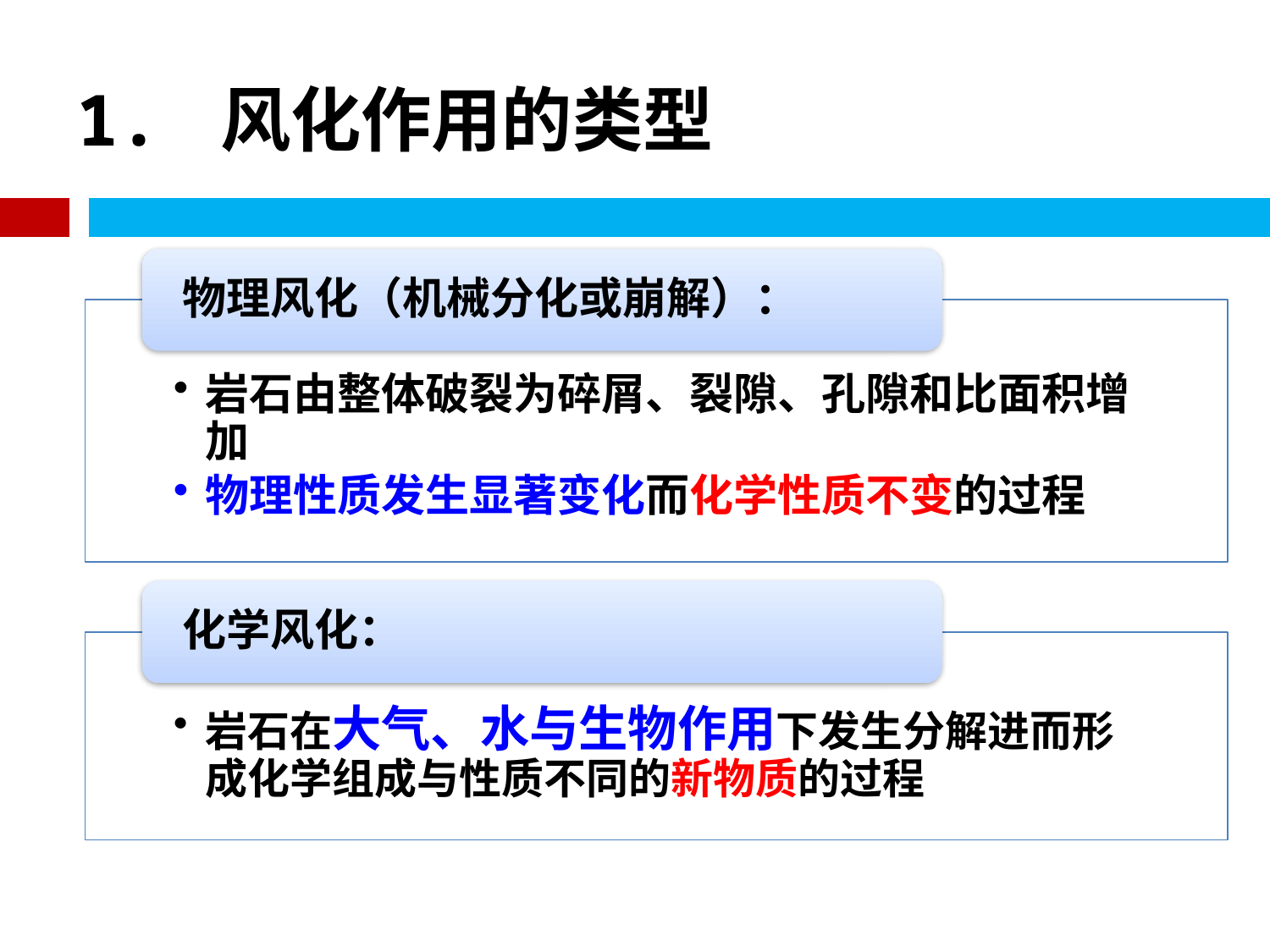

# 1. 风化作用的类型
岩石由整体破裂为碎屑、裂隙、孔隙和比面积增加
物理性质发生显著变化而化学性质不变的过程
物理风化（机械分化或崩解）：
岩石在大气、水与生物作用下发生分解进而形成化学组成与性质不同的新物质的过程
化学风化：